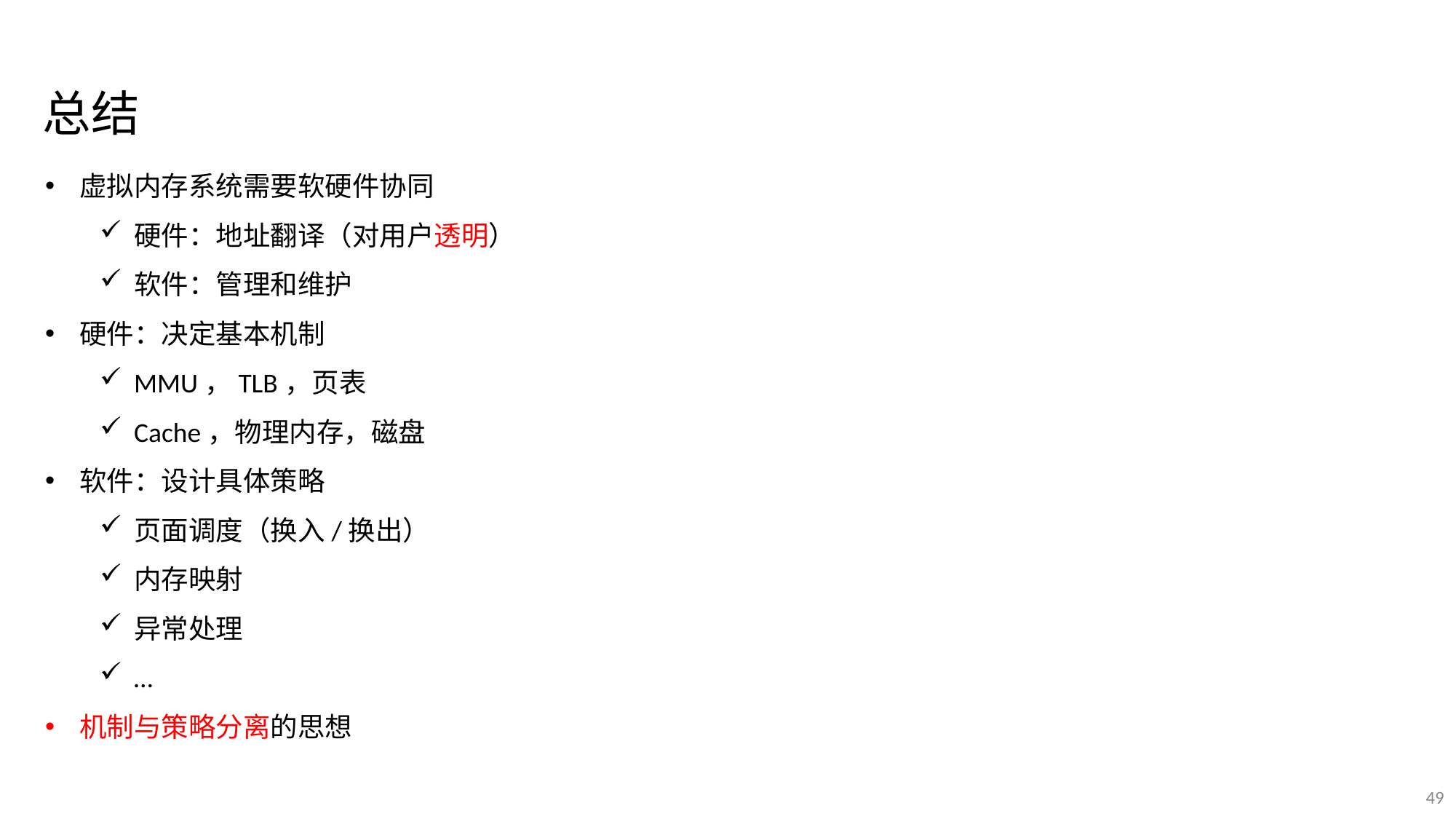

总结
虚拟内存系统需要软硬件协同
硬件：地址翻译（对用户透明）
软件：管理和维护
硬件：决定基本机制
MMU，TLB，页表
Cache，物理内存，磁盘
软件：设计具体策略
页面调度（换入/换出）
内存映射
异常处理
…
机制与策略分离的思想

49